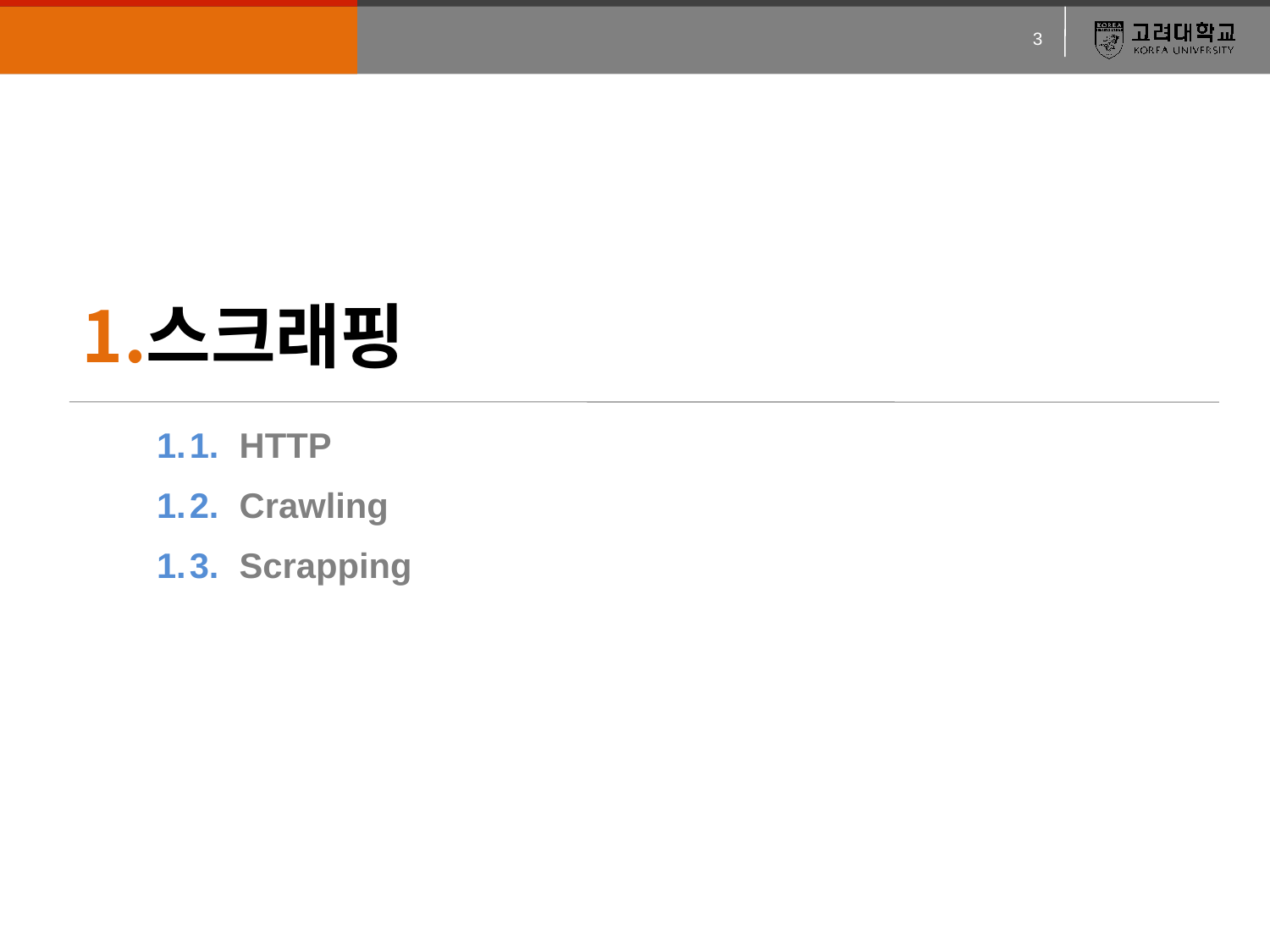

스크래핑
1.
1.
1.
HTTP
Crawling
Scrapping